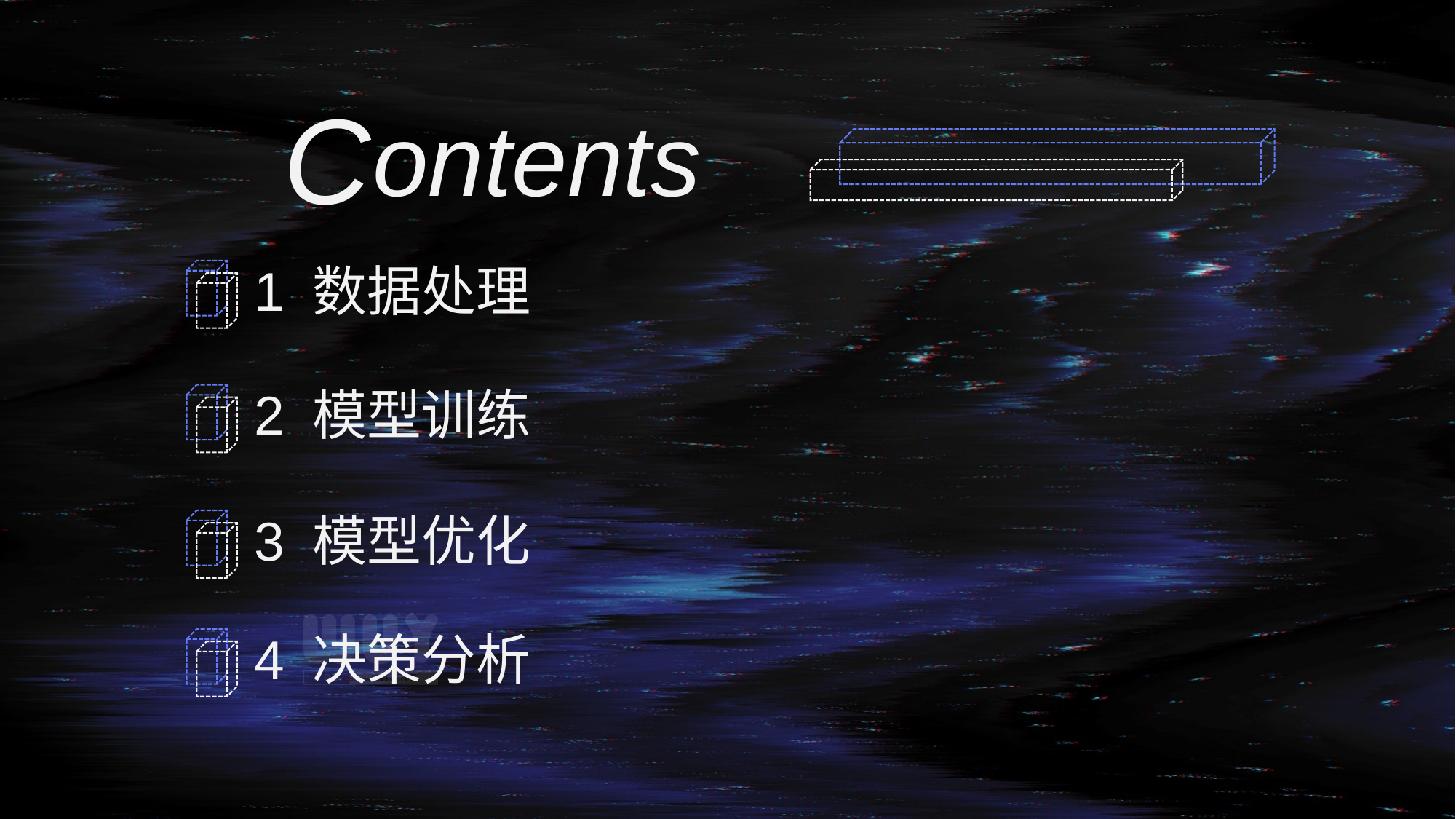

C
ontents

1 数据处理

2 模型训练

3 模型优化

4 决策分析